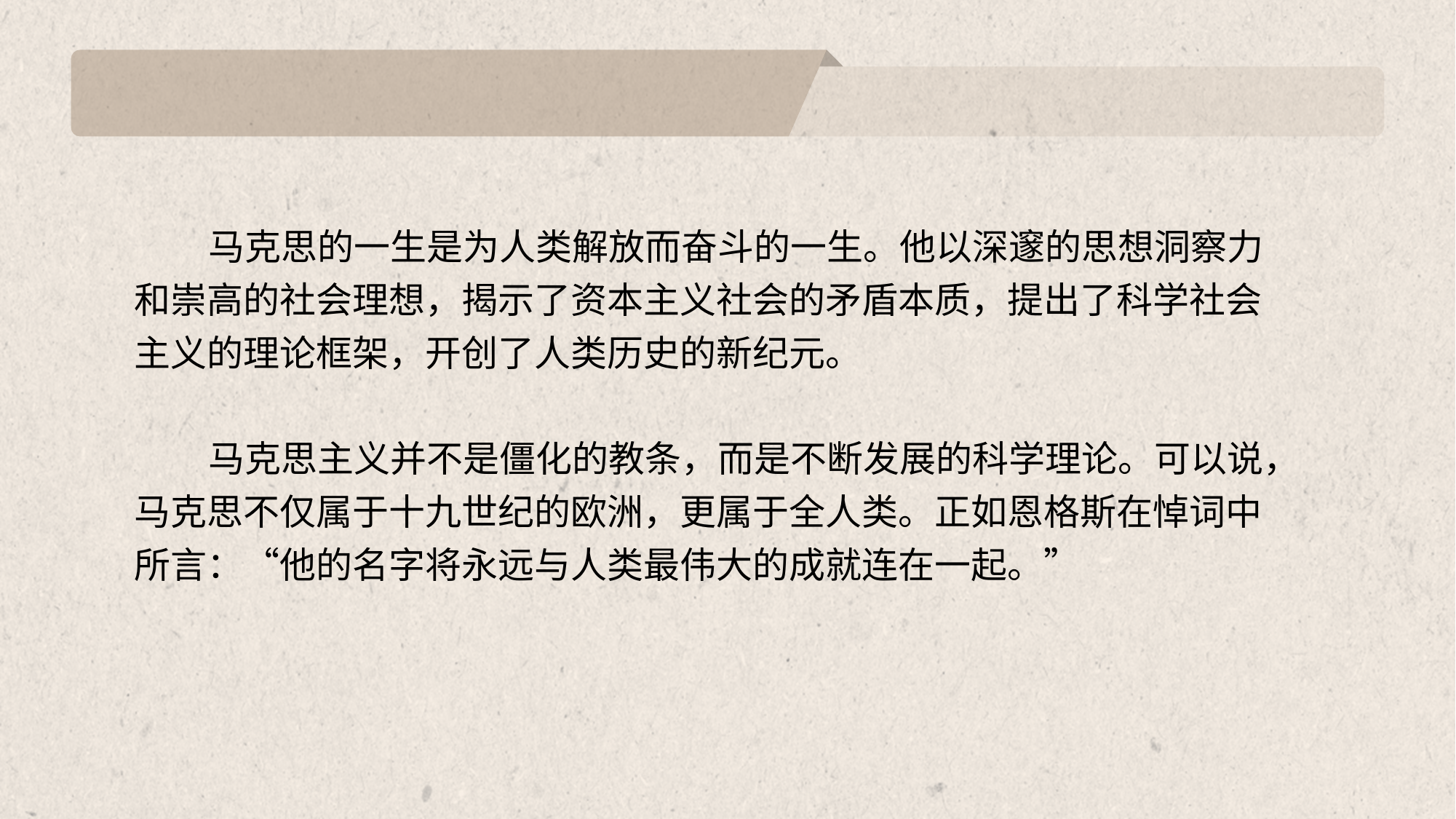

马克思的一生是为人类解放而奋斗的一生。他以深邃的思想洞察力和崇高的社会理想，揭示了资本主义社会的矛盾本质，提出了科学社会主义的理论框架，开创了人类历史的新纪元。

        马克思主义并不是僵化的教条，而是不断发展的科学理论。可以说，马克思不仅属于十九世纪的欧洲，更属于全人类。正如恩格斯在悼词中所言：“他的名字将永远与人类最伟大的成就连在一起。”